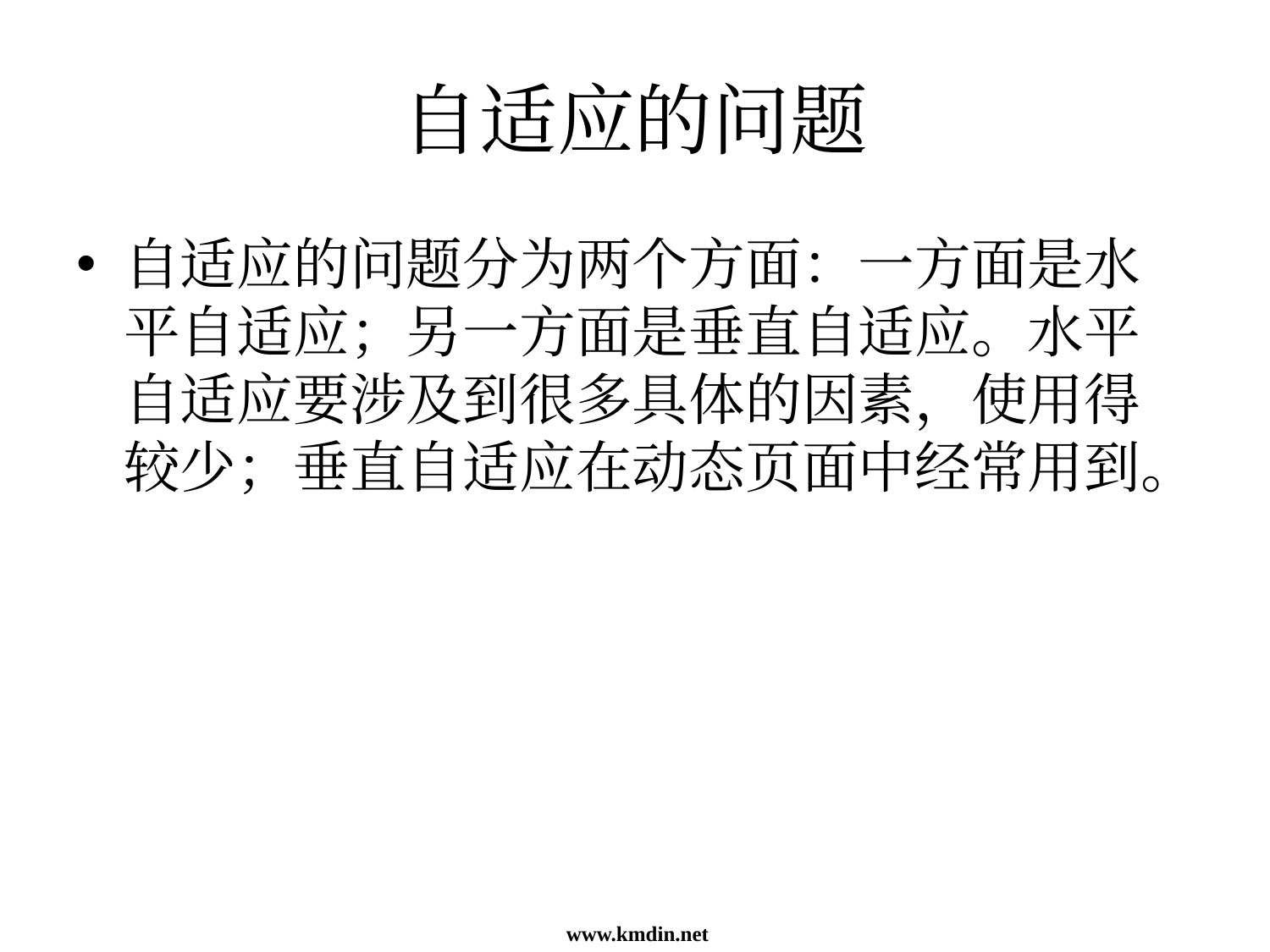

# 自适应的问题
自适应的问题分为两个方面：一方面是水平自适应；另一方面是垂直自适应。水平自适应要涉及到很多具体的因素，使用得较少；垂直自适应在动态页面中经常用到。